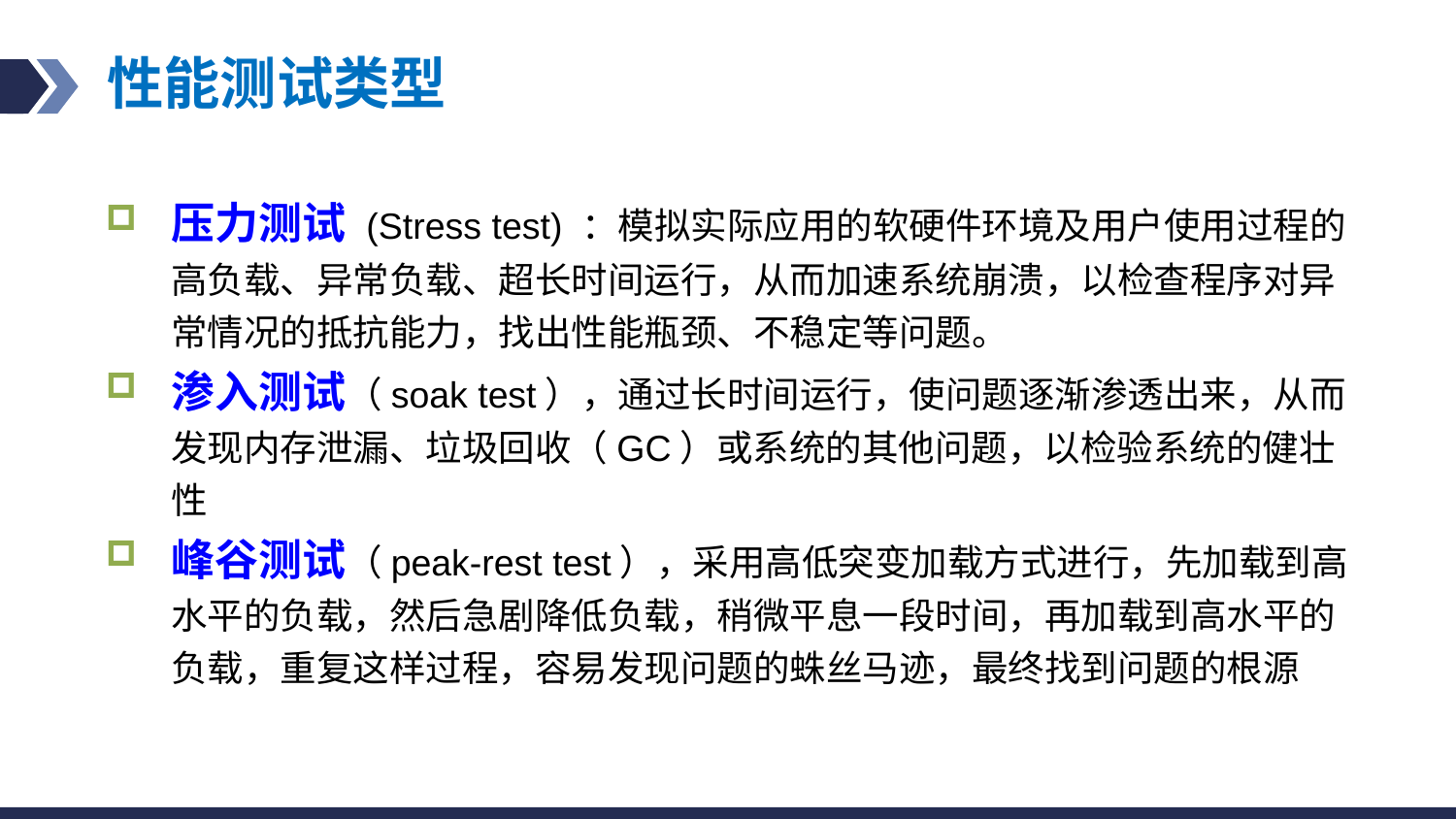

# 性能测试类型
压力测试 (Stress test) ：模拟实际应用的软硬件环境及用户使用过程的高负载、异常负载、超长时间运行，从而加速系统崩溃，以检查程序对异常情况的抵抗能力，找出性能瓶颈、不稳定等问题。
渗入测试（soak test），通过长时间运行，使问题逐渐渗透出来，从而发现内存泄漏、垃圾回收（GC）或系统的其他问题，以检验系统的健壮性
峰谷测试（peak-rest test），采用高低突变加载方式进行，先加载到高水平的负载，然后急剧降低负载，稍微平息一段时间，再加载到高水平的负载，重复这样过程，容易发现问题的蛛丝马迹，最终找到问题的根源